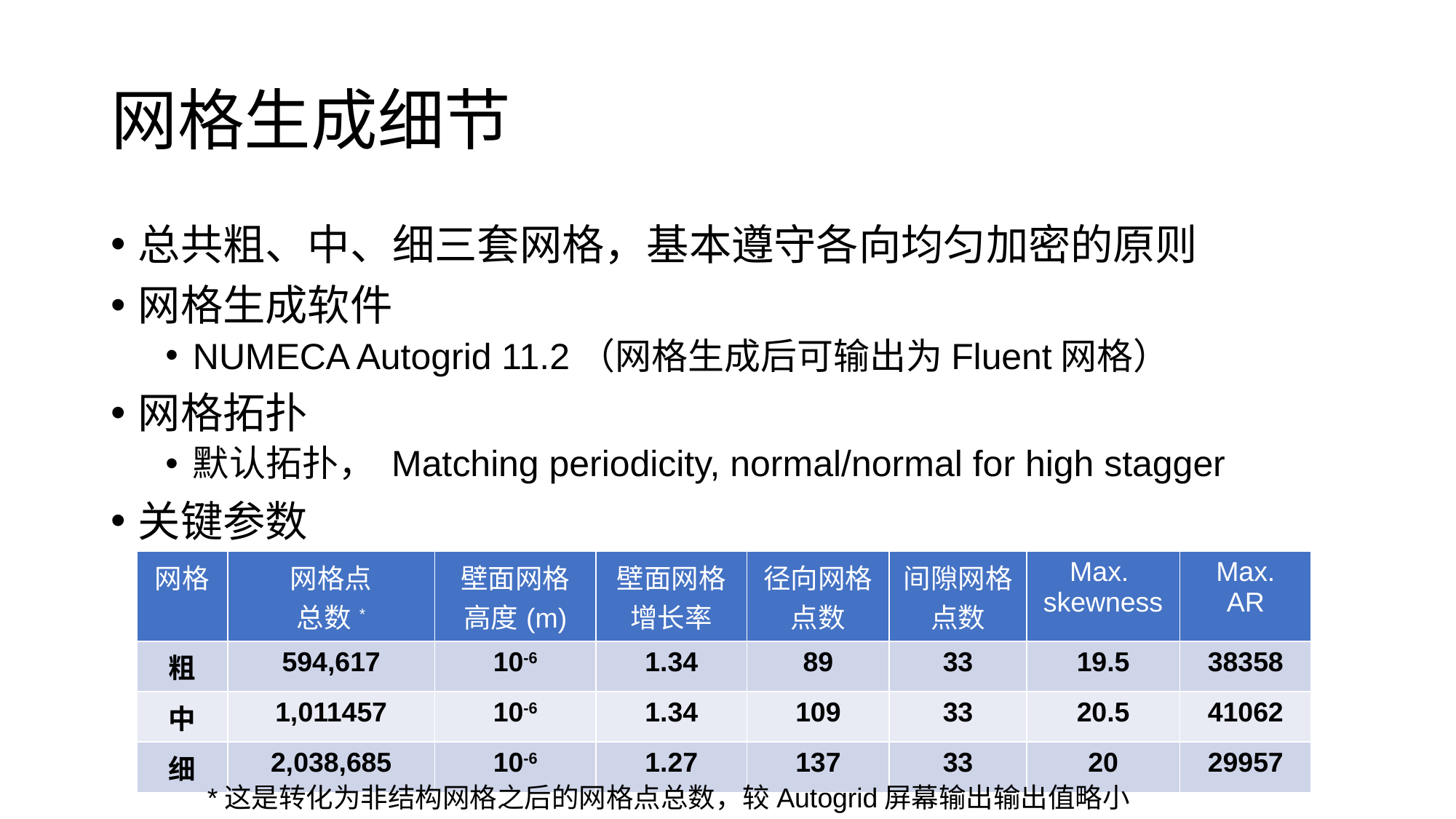

# 网格生成细节
总共粗、中、细三套网格，基本遵守各向均匀加密的原则
网格生成软件
NUMECA Autogrid 11.2（网格生成后可输出为Fluent网格）
网格拓扑
默认拓扑， Matching periodicity, normal/normal for high stagger
关键参数
| 网格 | 网格点 总数\* | 壁面网格 高度(m) | 壁面网格 增长率 | 径向网格 点数 | 间隙网格 点数 | Max. skewness | Max. AR |
| --- | --- | --- | --- | --- | --- | --- | --- |
| 粗 | 594,617 | 10-6 | 1.34 | 89 | 33 | 19.5 | 38358 |
| 中 | 1,011457 | 10-6 | 1.34 | 109 | 33 | 20.5 | 41062 |
| 细 | 2,038,685 | 10-6 | 1.27 | 137 | 33 | 20 | 29957 |
*这是转化为非结构网格之后的网格点总数，较Autogrid屏幕输出输出值略小